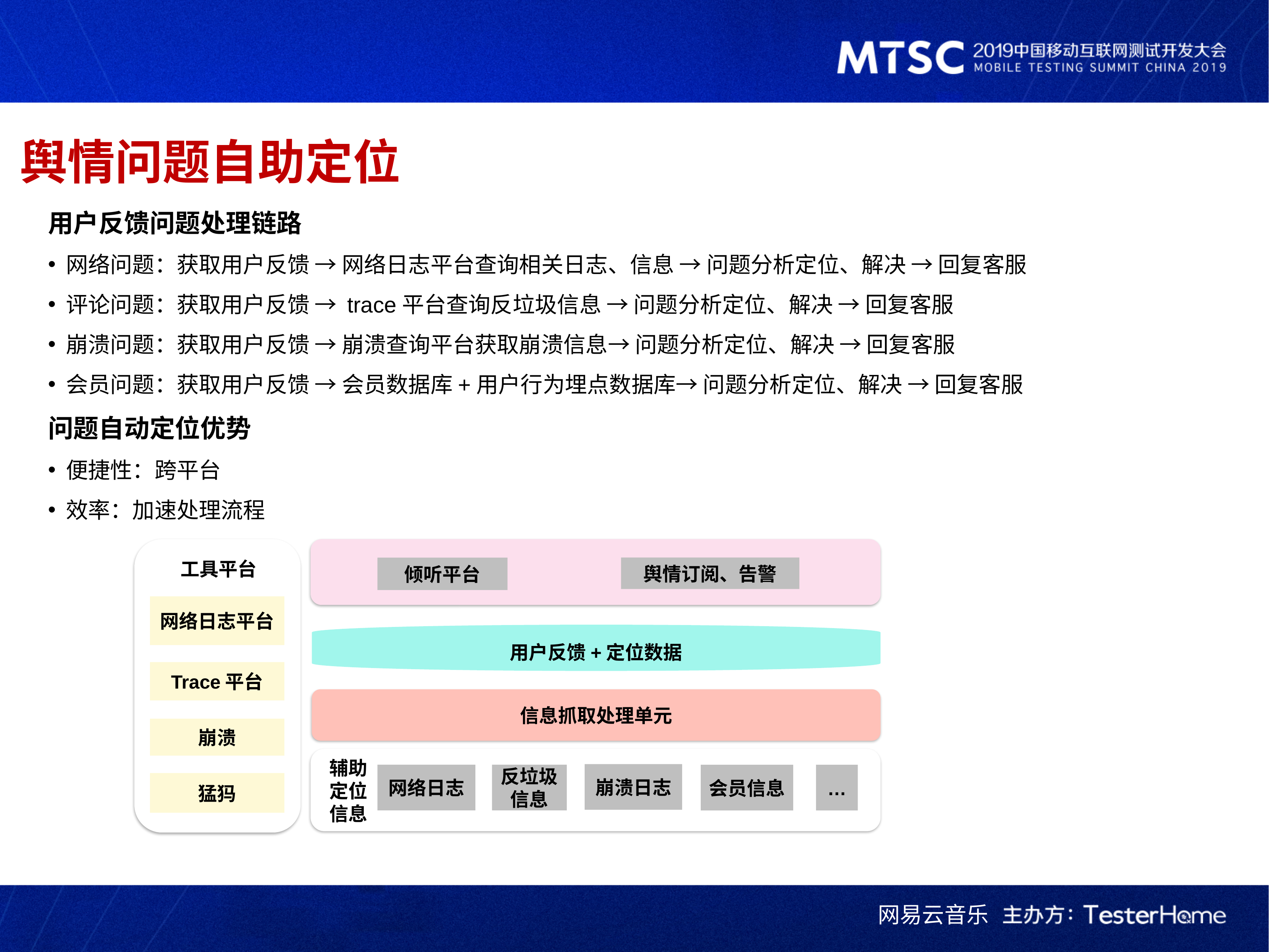

舆情问题自助定位
用户反馈问题处理链路
网络问题：获取用户反馈 → 网络日志平台查询相关日志、信息 → 问题分析定位、解决 → 回复客服
评论问题：获取用户反馈 → trace平台查询反垃圾信息 → 问题分析定位、解决 → 回复客服
崩溃问题：获取用户反馈 → 崩溃查询平台获取崩溃信息→ 问题分析定位、解决 → 回复客服
会员问题：获取用户反馈 → 会员数据库+用户行为埋点数据库→ 问题分析定位、解决 → 回复客服
问题自动定位优势
便捷性：跨平台
效率：加速处理流程

工具平台
舆情订阅、告警
倾听平台
网络日志平台
用户反馈+定位数据
Trace平台
信息抓取处理单元
崩溃

辅助定位信息
崩溃日志
网络日志
反垃圾信息
会员信息
…
猛犸
网易云音乐